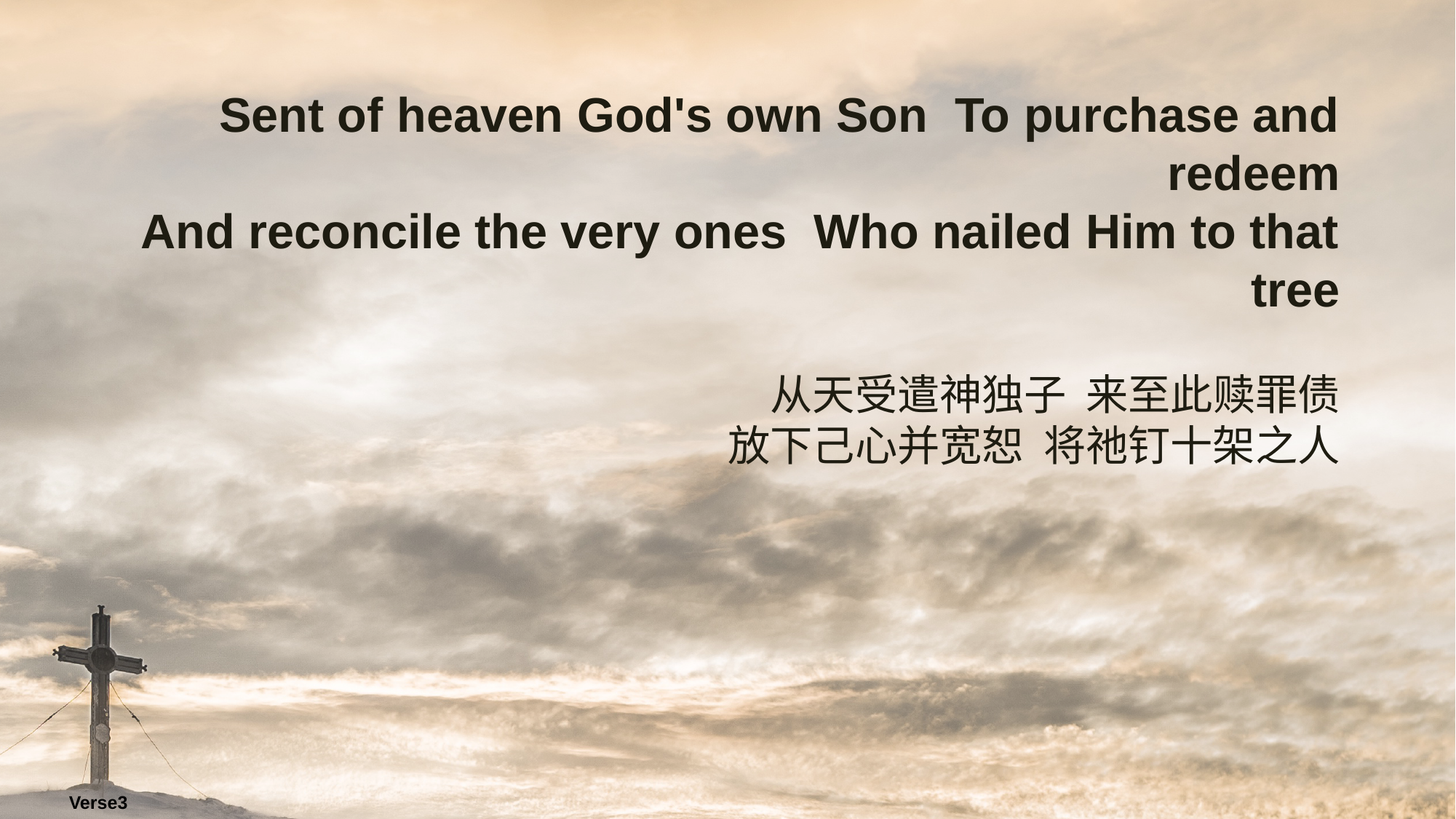

Sent of heaven God's own Son  To purchase and redeem
And reconcile the very ones  Who nailed Him to that tree

从天受遣神独子  来至此赎罪债
放下己心并宽恕  将祂钉十架之人

Verse3